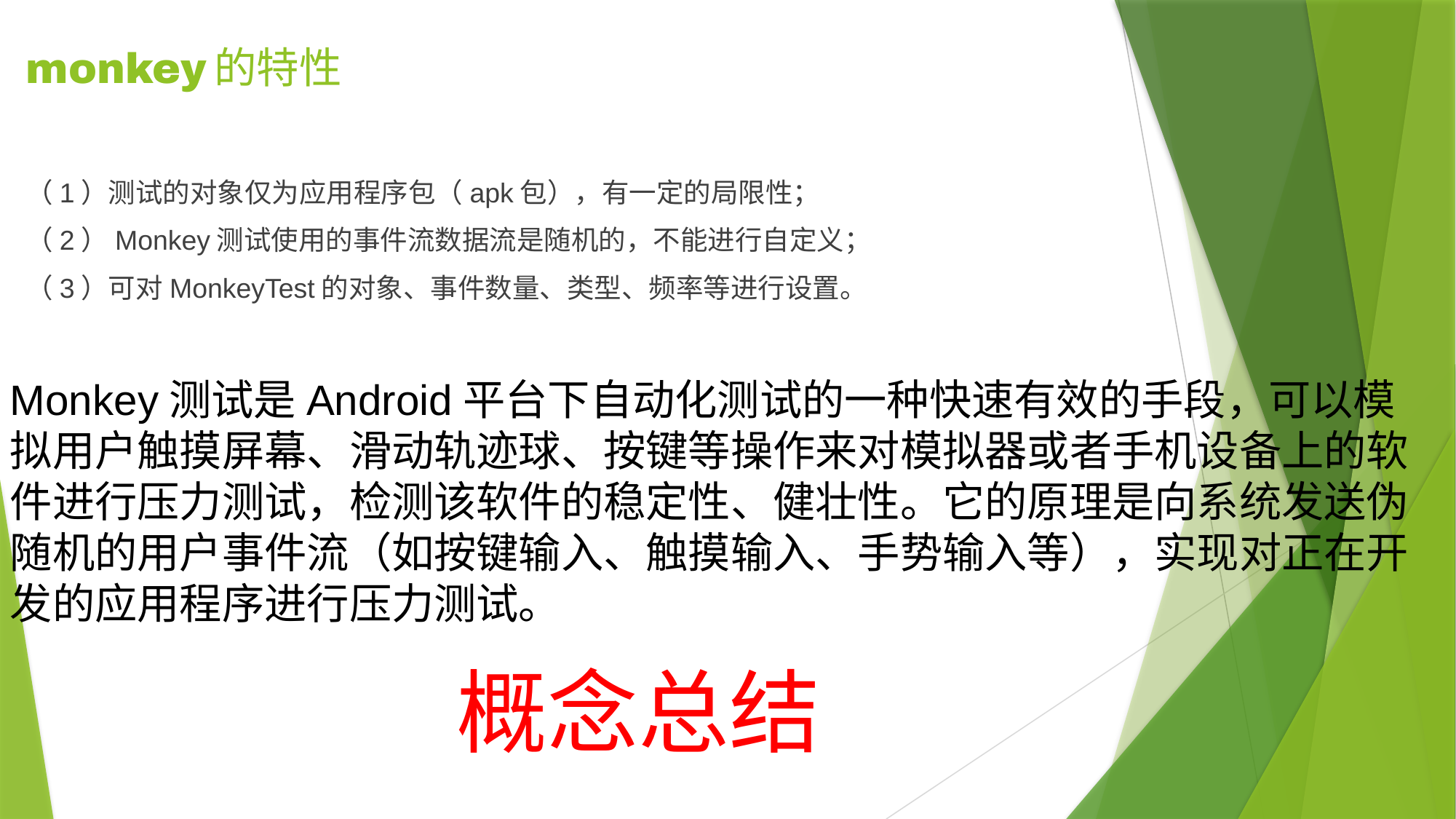

# monkey的特性
（1）测试的对象仅为应用程序包（apk包），有一定的局限性；
（2）Monkey测试使用的事件流数据流是随机的，不能进行自定义；
（3）可对MonkeyTest的对象、事件数量、类型、频率等进行设置。
Monkey测试是Android平台下自动化测试的一种快速有效的手段，可以模拟用户触摸屏幕、滑动轨迹球、按键等操作来对模拟器或者手机设备上的软件进行压力测试，检测该软件的稳定性、健壮性。它的原理是向系统发送伪随机的用户事件流（如按键输入、触摸输入、手势输入等），实现对正在开发的应用程序进行压力测试。
概念总结